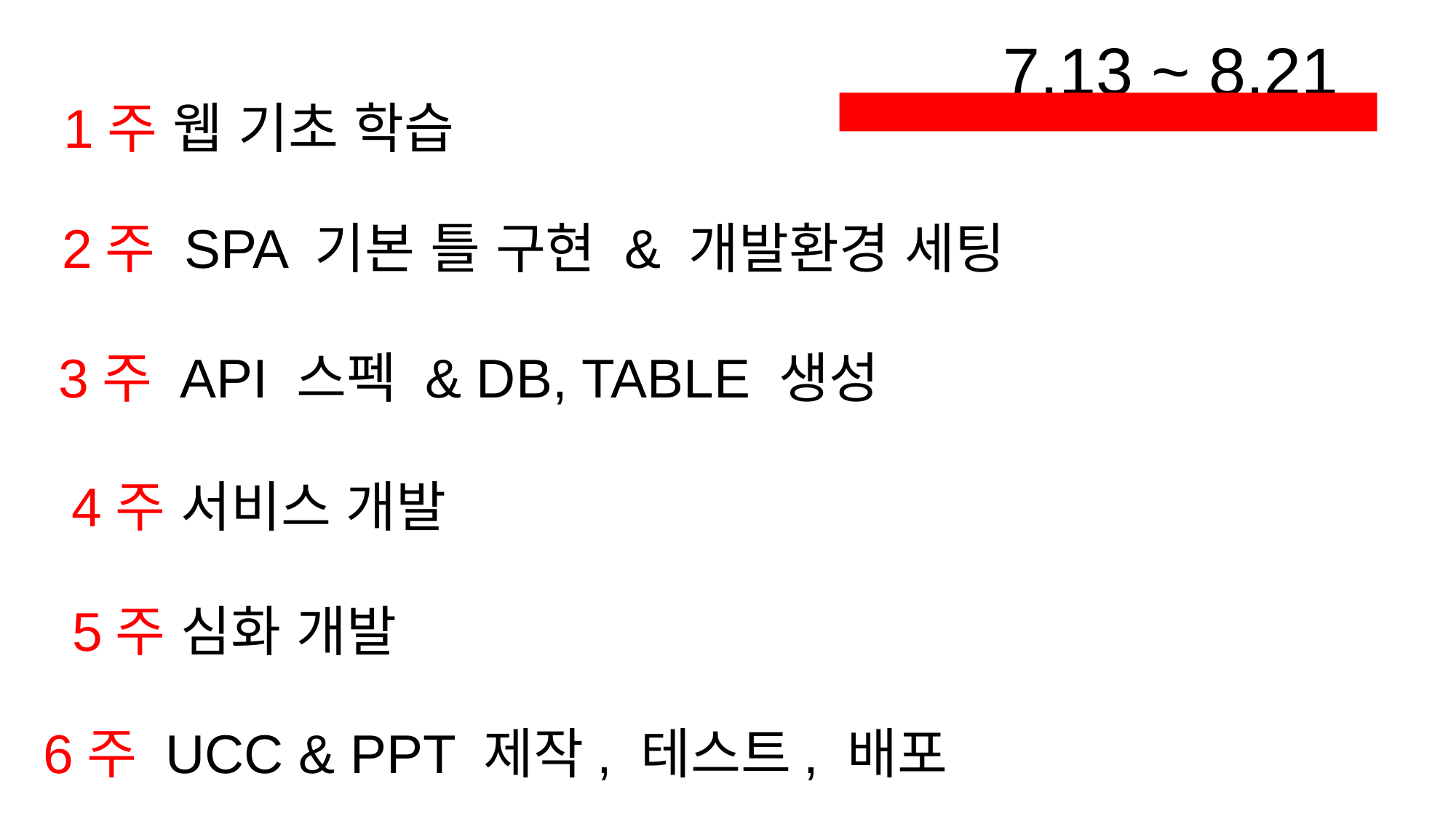

7.13 ~ 8.21
# 1주 웹 기초 학습

2주 SPA 기본 틀 구현 & 개발환경 세팅
3주 API 스펙 & DB, TABLE 생성
4주 서비스 개발
5주 심화 개발
6주 UCC & PPT 제작, 테스트, 배포